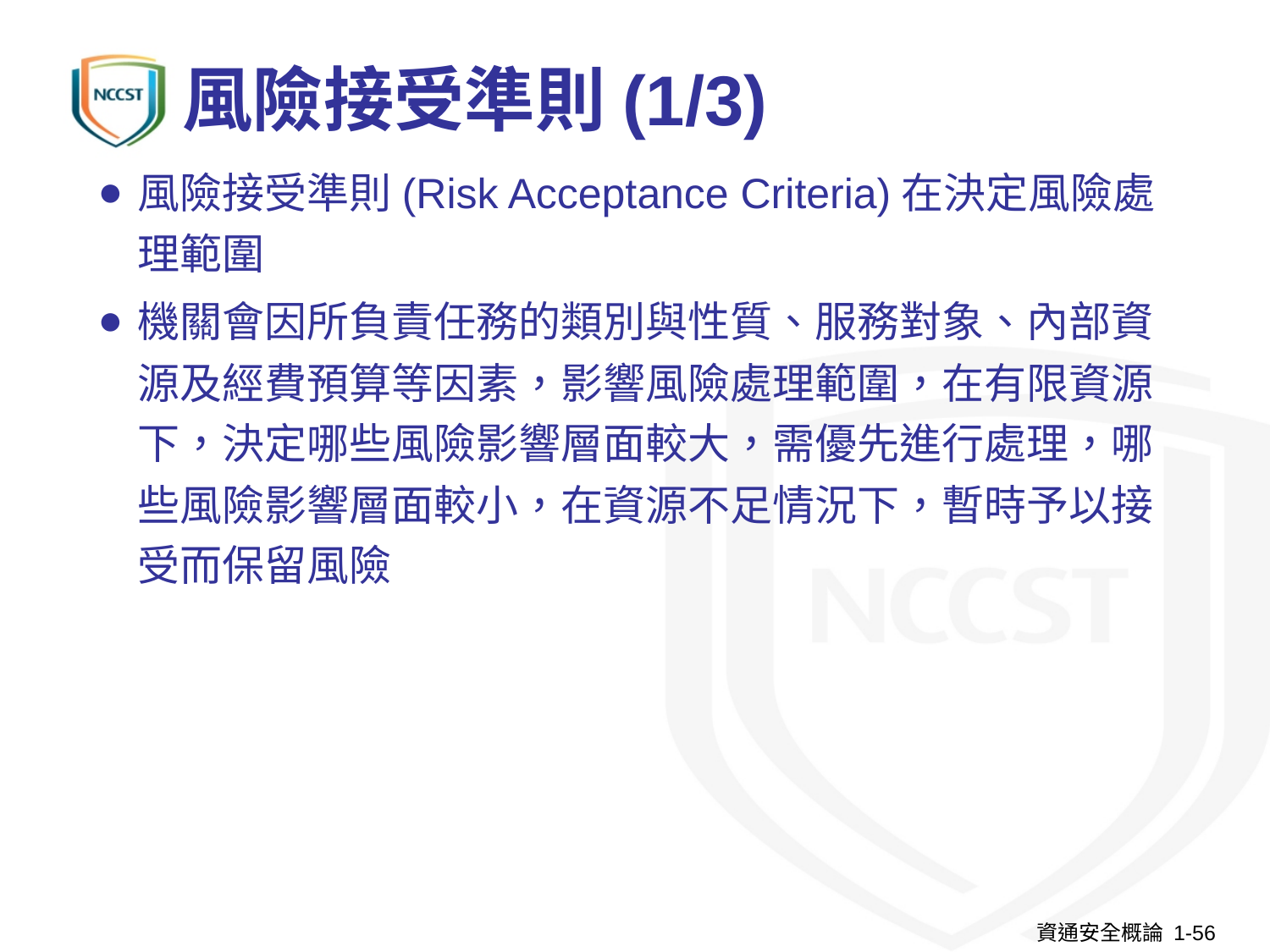

# 風險接受準則(1/3)
風險接受準則(Risk Acceptance Criteria)在決定風險處理範圍
機關會因所負責任務的類別與性質、服務對象、內部資源及經費預算等因素，影響風險處理範圍，在有限資源下，決定哪些風險影響層面較大，需優先進行處理，哪些風險影響層面較小，在資源不足情況下，暫時予以接受而保留風險